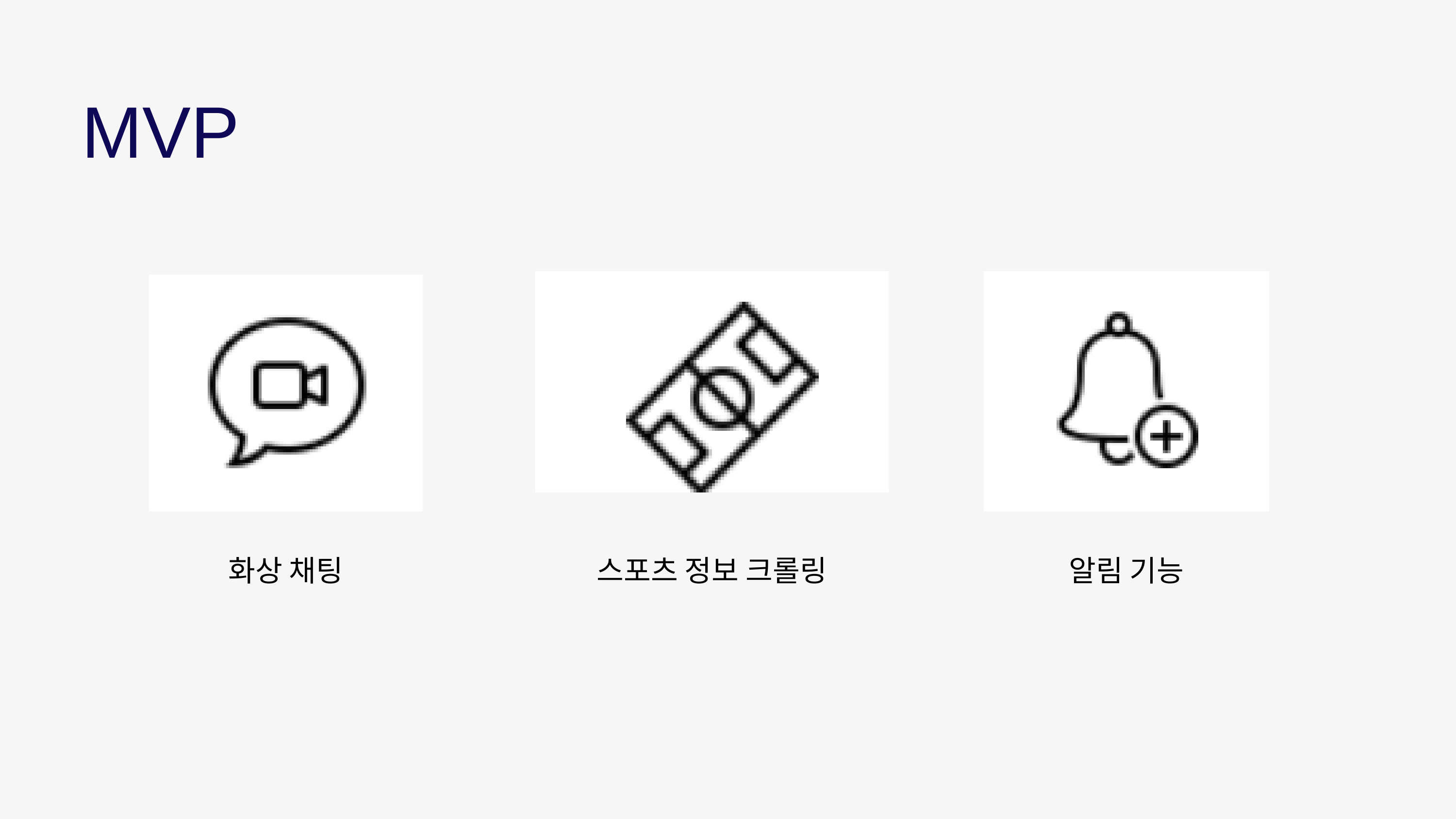

MVP

화상 채팅
스포츠 정보 크롤링
알림 기능